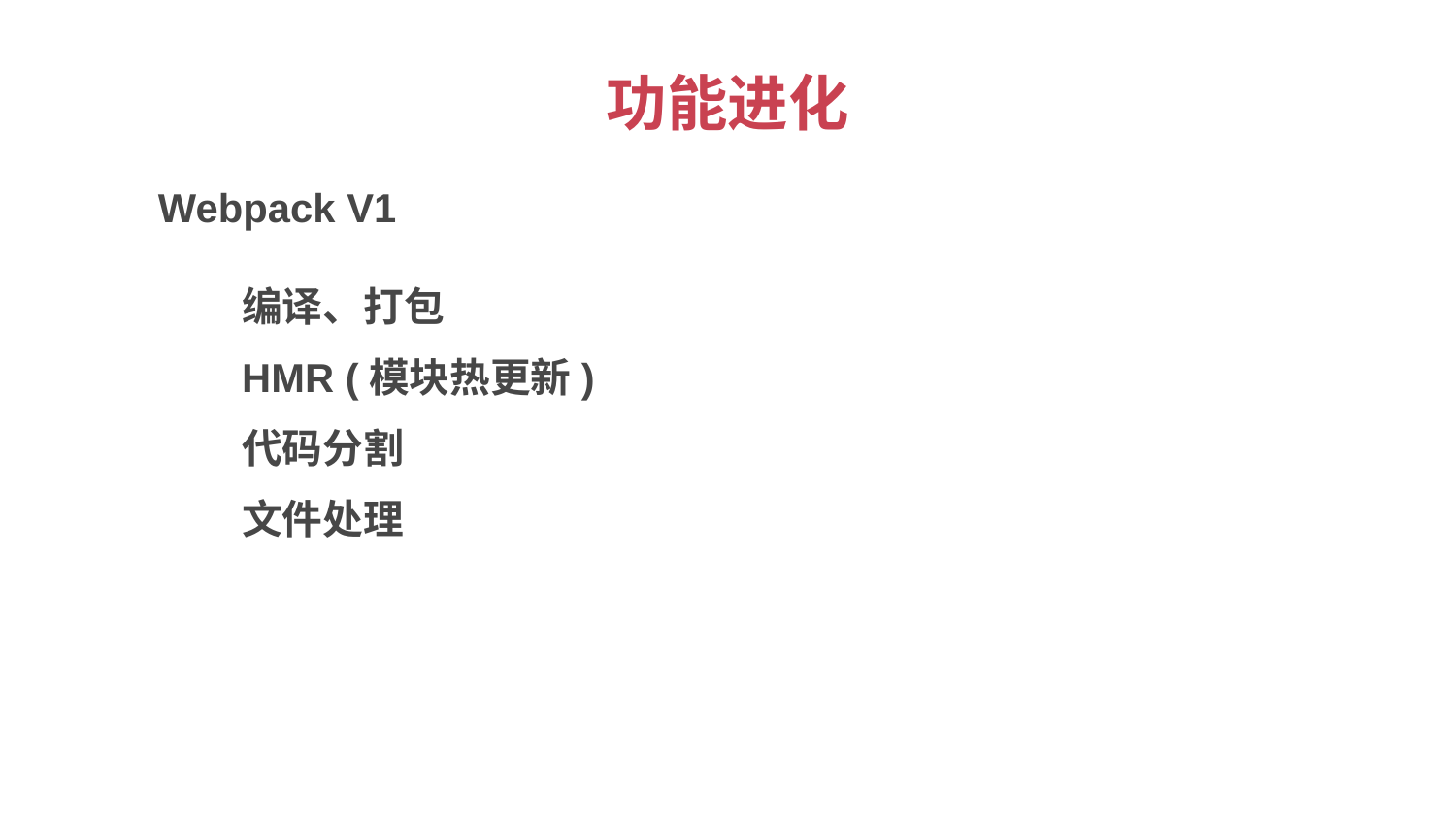

# 功能进化
Webpack V1
编译、打包
HMR (模块热更新)
代码分割
文件处理